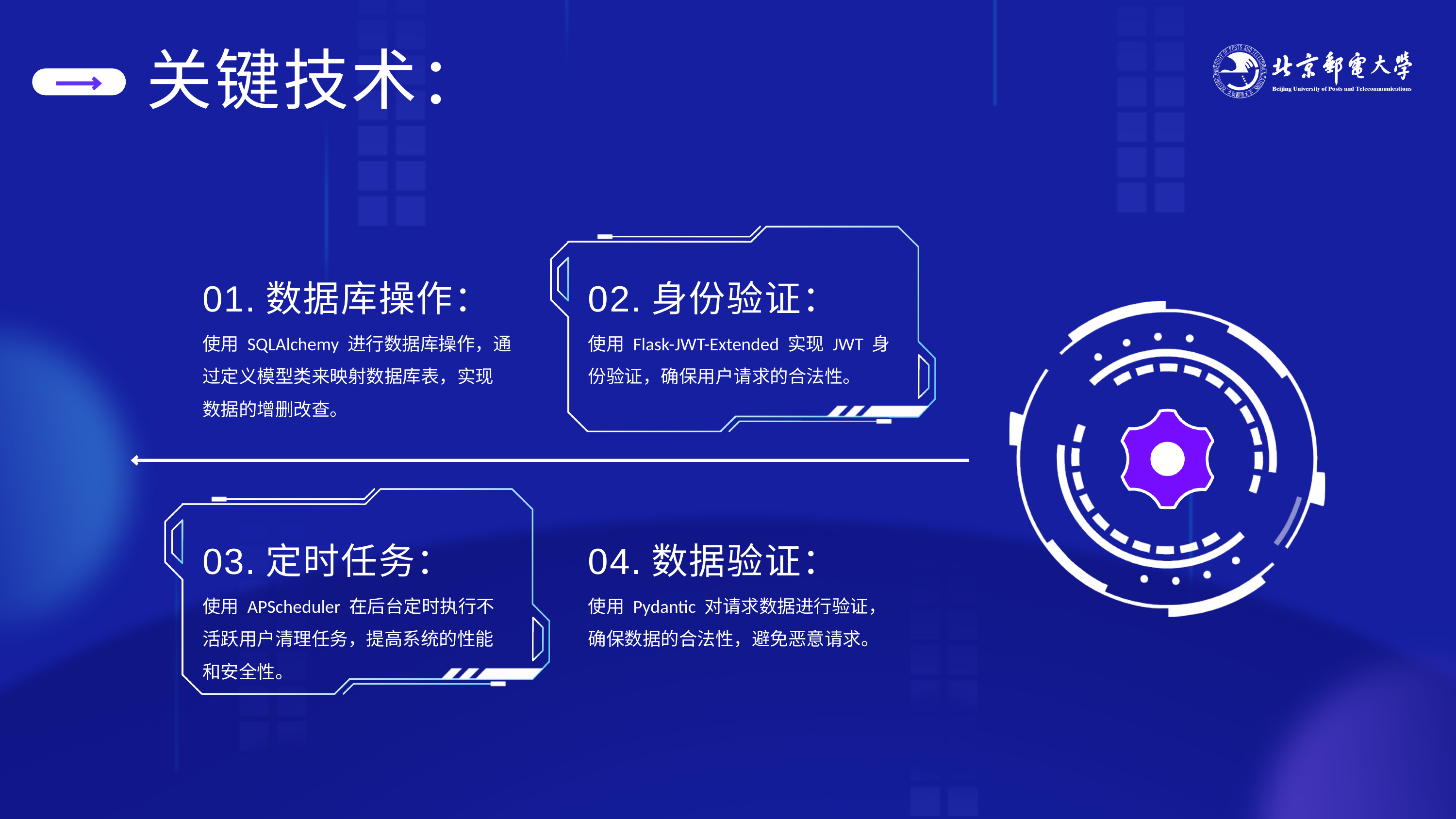

关键技术：

01.数据库操作：
02.身份验证：

使用 SQLAlchemy 进行数据库操作，通过定义模型类来映射数据库表，实现数据的增删改查。
使用 Flask-JWT-Extended 实现 JWT 身份验证，确保用户请求的合法性。

03.定时任务：

04.数据验证：
使用 APScheduler 在后台定时执行不活跃用户清理任务，提高系统的性能和安全性。
使用 Pydantic 对请求数据进行验证，确保数据的合法性，避免恶意请求。